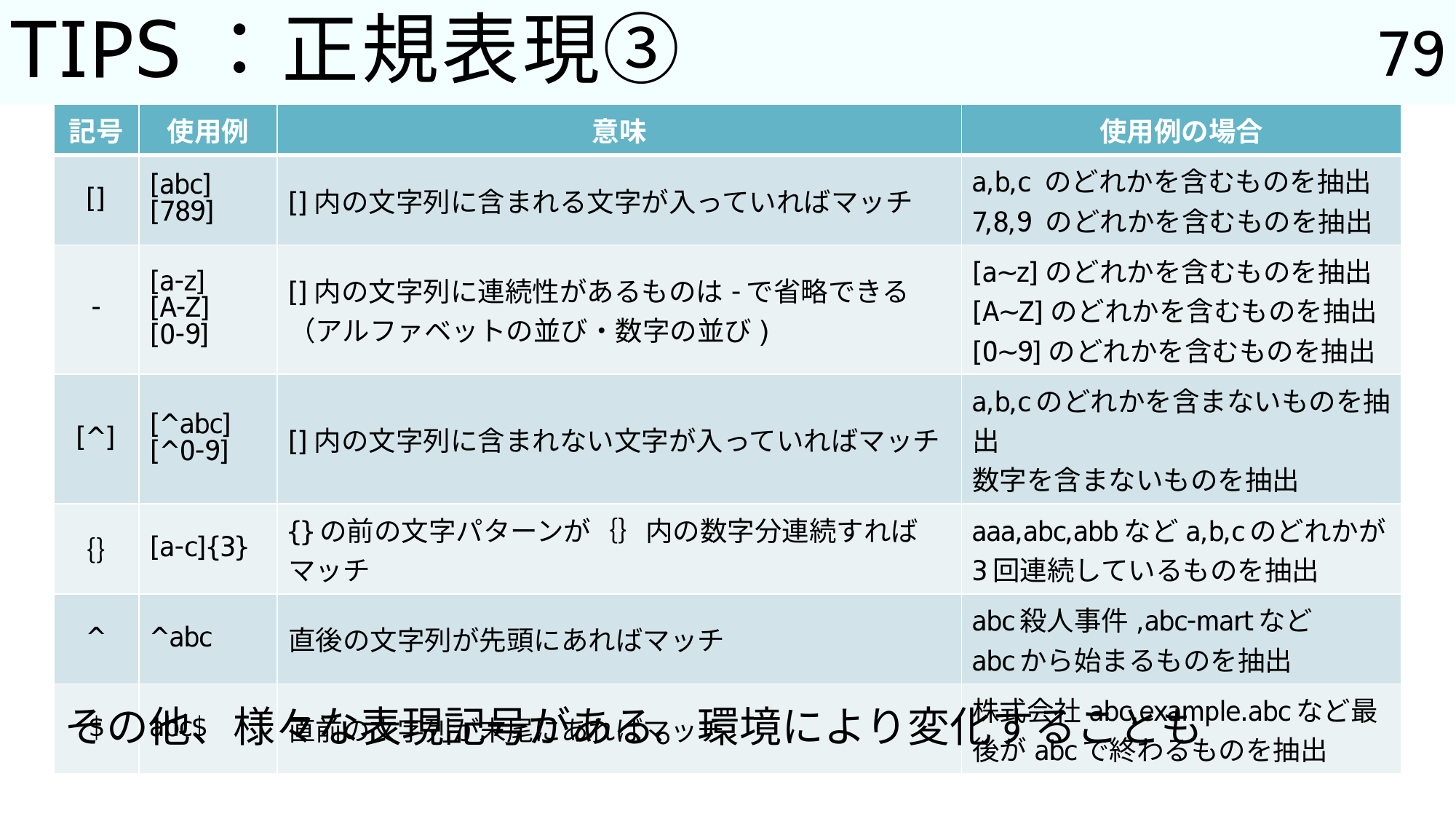

79
# TIPS：正規表現③
| 記号 | 使用例 | 意味 | 使用例の場合 |
| --- | --- | --- | --- |
| [] | [abc] [789] | []内の文字列に含まれる文字が入っていればマッチ | a,b,c のどれかを含むものを抽出 7,8,9 のどれかを含むものを抽出 |
| - | [a-z] [A-Z] [0-9] | []内の文字列に連続性があるものは-で省略できる （アルファベットの並び・数字の並び) | [a~z]のどれかを含むものを抽出 [A~Z]のどれかを含むものを抽出 [0~9]のどれかを含むものを抽出 |
| [^] | [^abc] [^0-9] | []内の文字列に含まれない文字が入っていればマッチ | a,b,cのどれかを含まないものを抽出 数字を含まないものを抽出 |
| ｛｝ | [a-c]{3} | {}の前の文字パターンが｛｝内の数字分連続すればマッチ | aaa,abc,abbなどa,b,cのどれかが 3回連続しているものを抽出 |
| ^ | ^abc | 直後の文字列が先頭にあればマッチ | abc殺人事件,abc-martなど abcから始まるものを抽出 |
| $ | abc$ | 直前の文字列が末尾にあればマッチ | 株式会社abc,example.abcなど最後がabcで終わるものを抽出 |
その他、様々な表現記号がある。環境により変化することも